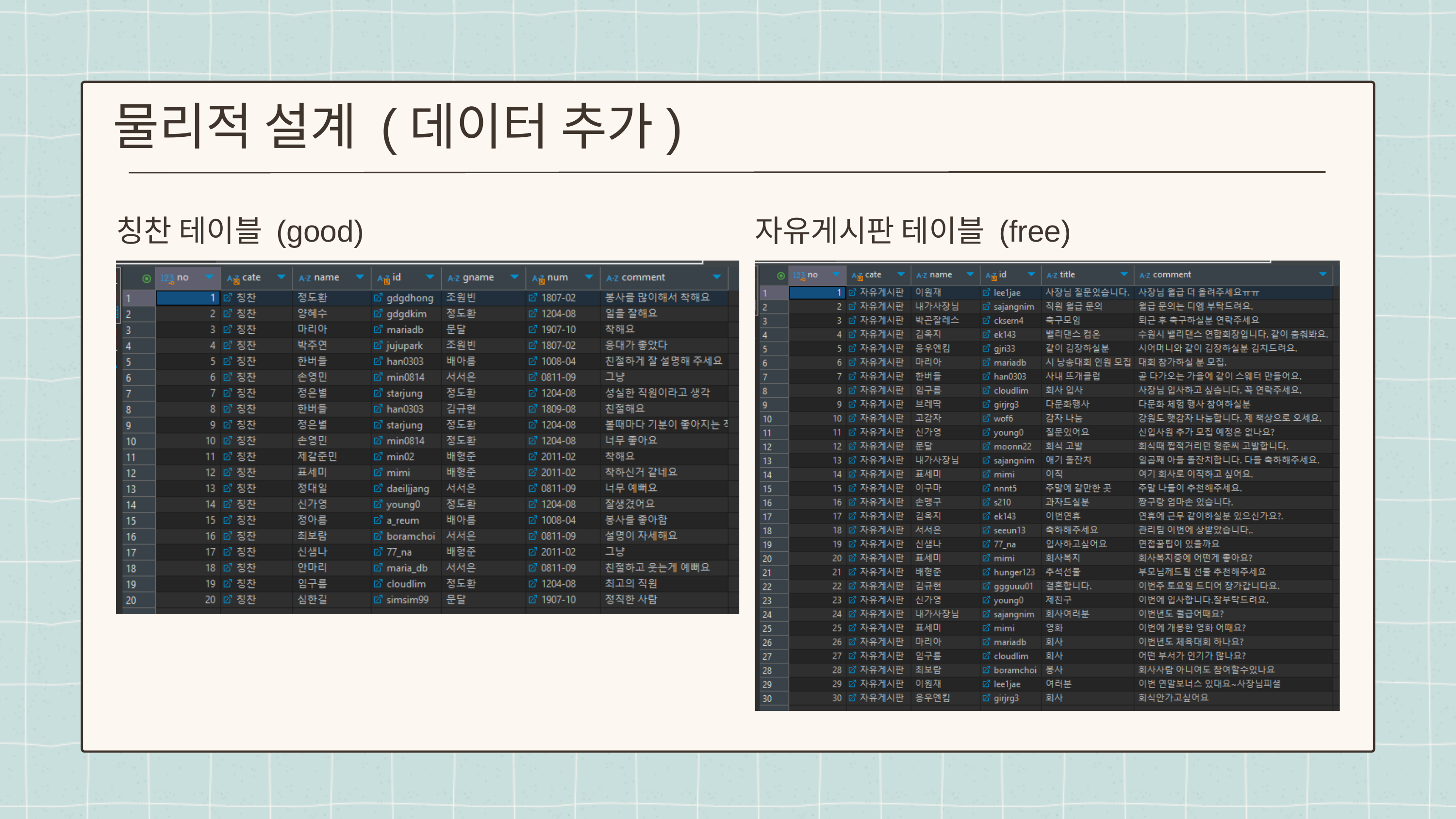

물리적 설계 (데이터 추가)

칭찬 테이블 (good)
자유게시판 테이블 (free)